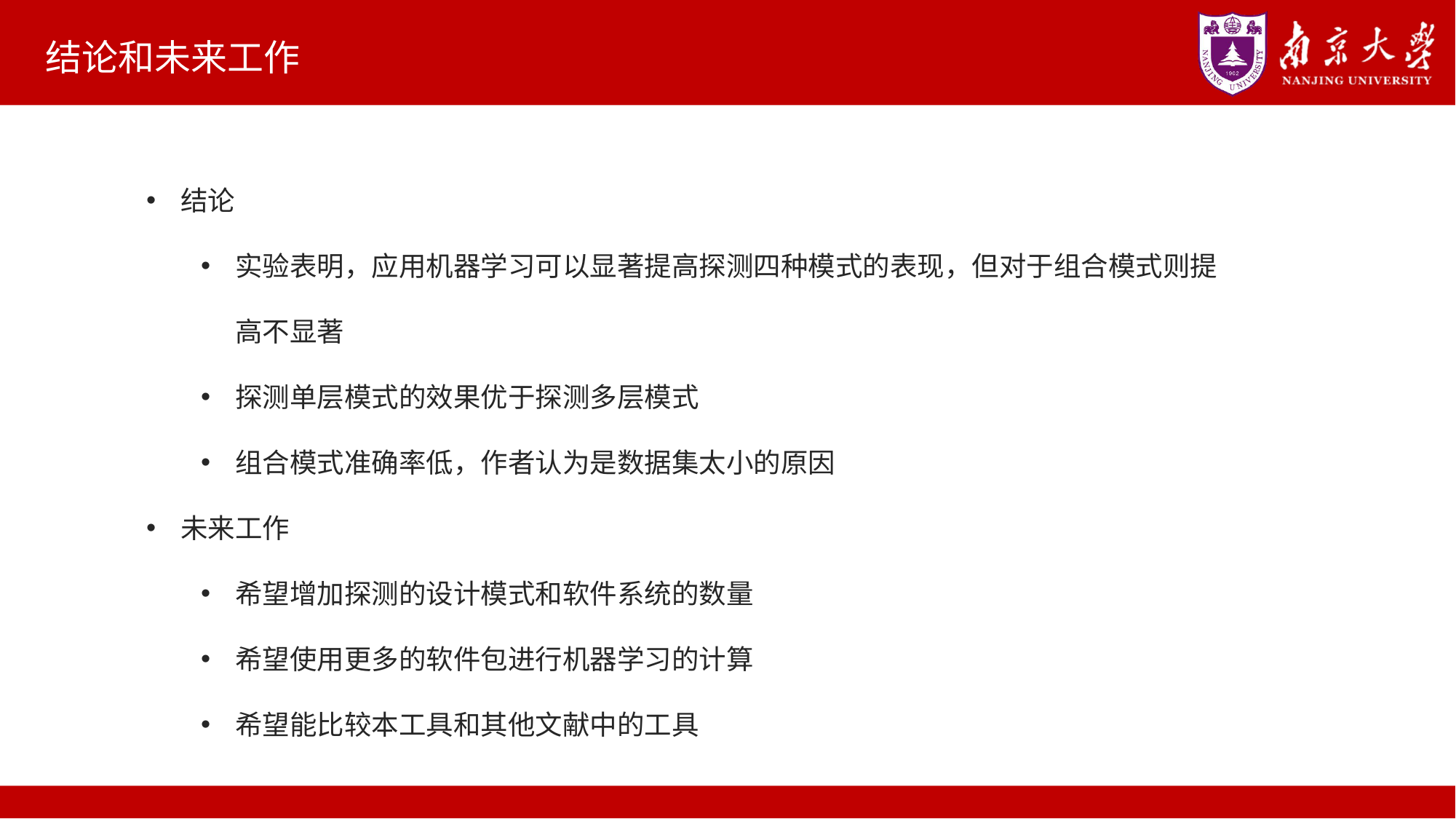

# 结论和未来工作
结论
实验表明，应用机器学习可以显著提高探测四种模式的表现，但对于组合模式则提高不显著
探测单层模式的效果优于探测多层模式
组合模式准确率低，作者认为是数据集太小的原因
未来工作
希望增加探测的设计模式和软件系统的数量
希望使用更多的软件包进行机器学习的计算
希望能比较本工具和其他文献中的工具